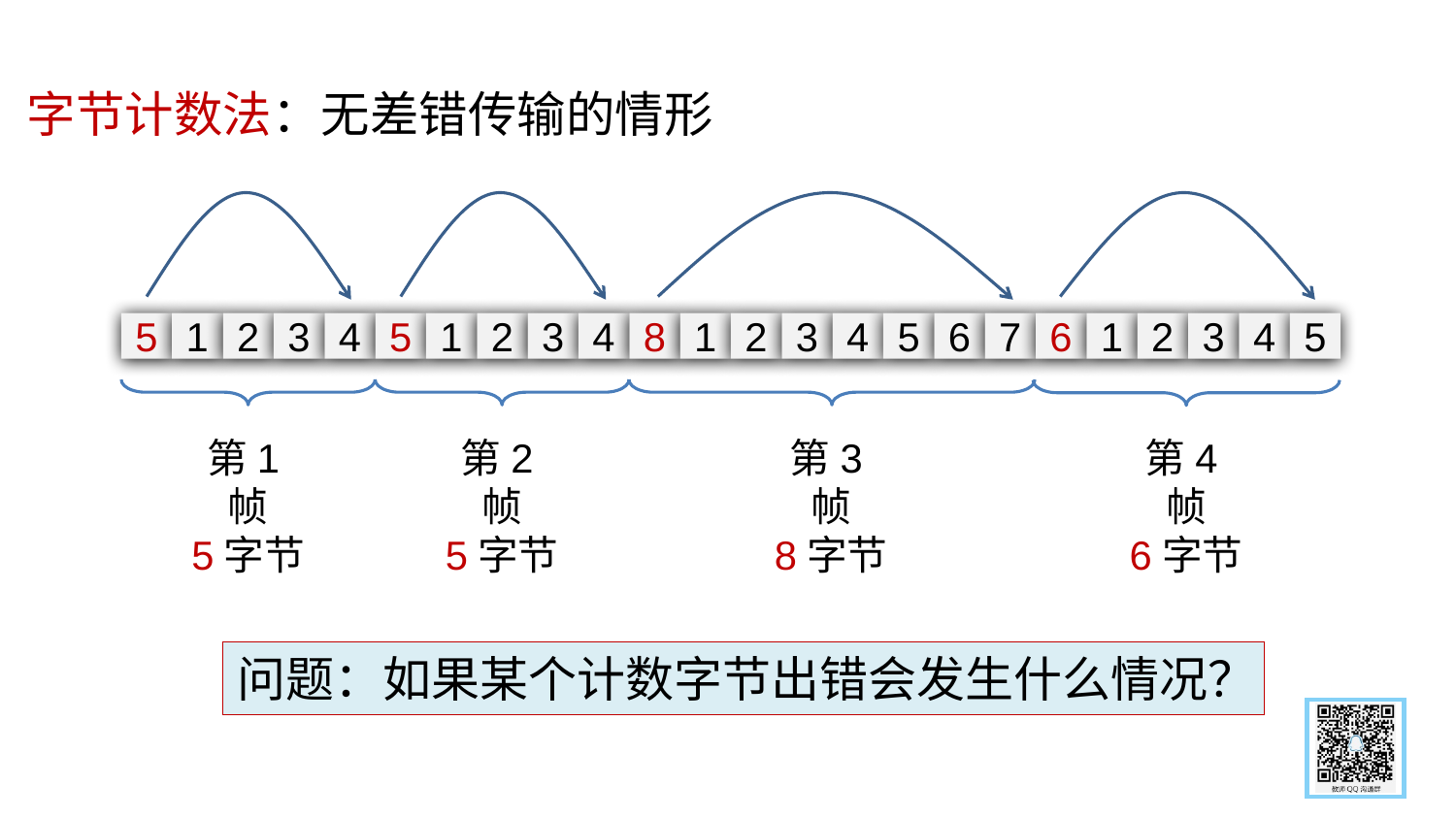

字节计数法：无差错传输的情形

5
1
2
3
4
5
1
2
3
4
8
1
2
3
4
5
6
7
6
1
2
3
4
5

第3帧
8字节

第1帧
5字节

第2帧
5字节

第4帧
6字节
问题：如果某个计数字节出错会发生什么情况？